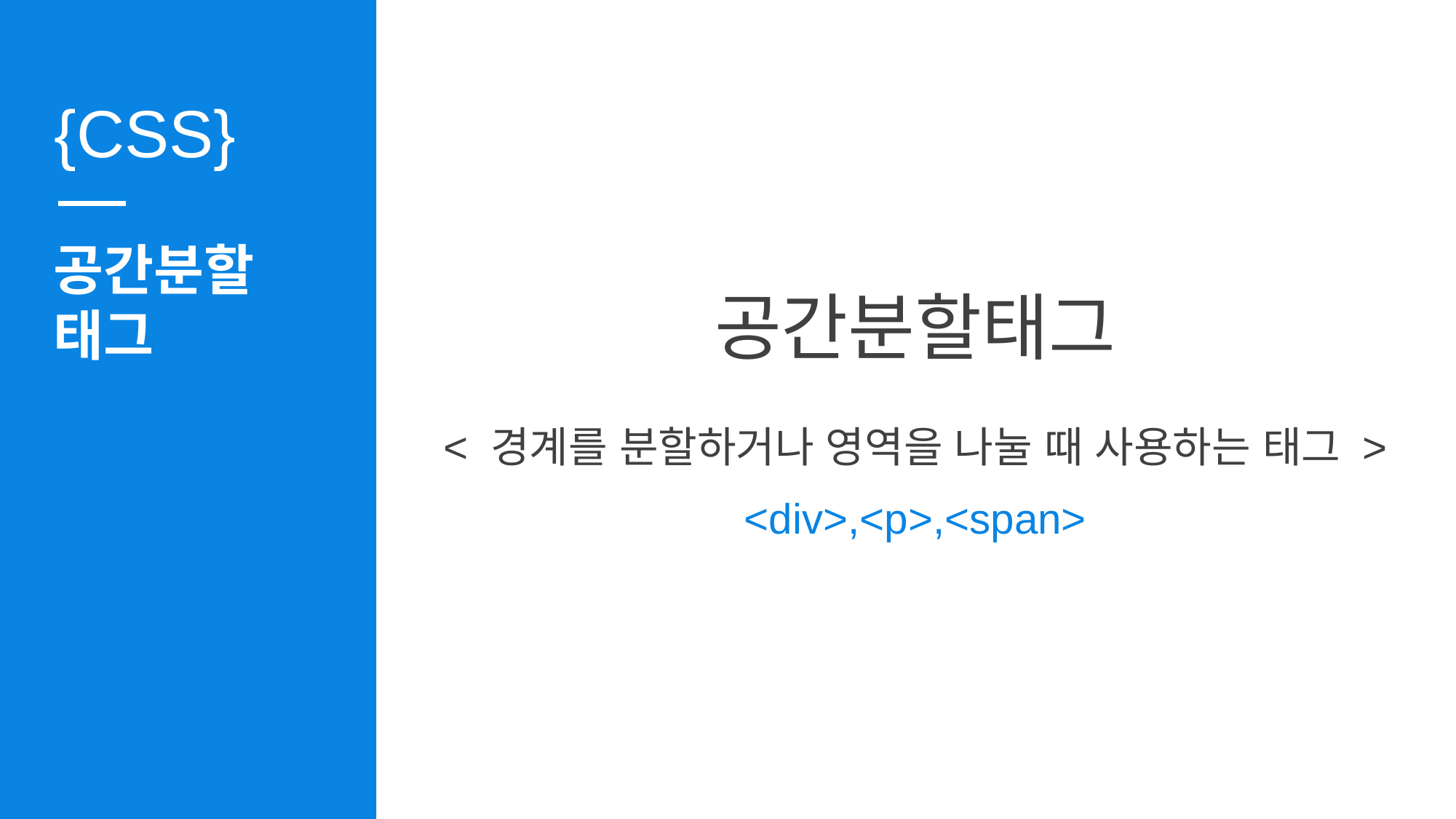

공간분할
태그
공간분할태그
< 경계를 분할하거나 영역을 나눌 때 사용하는 태그 >
<div>,<p>,<span>